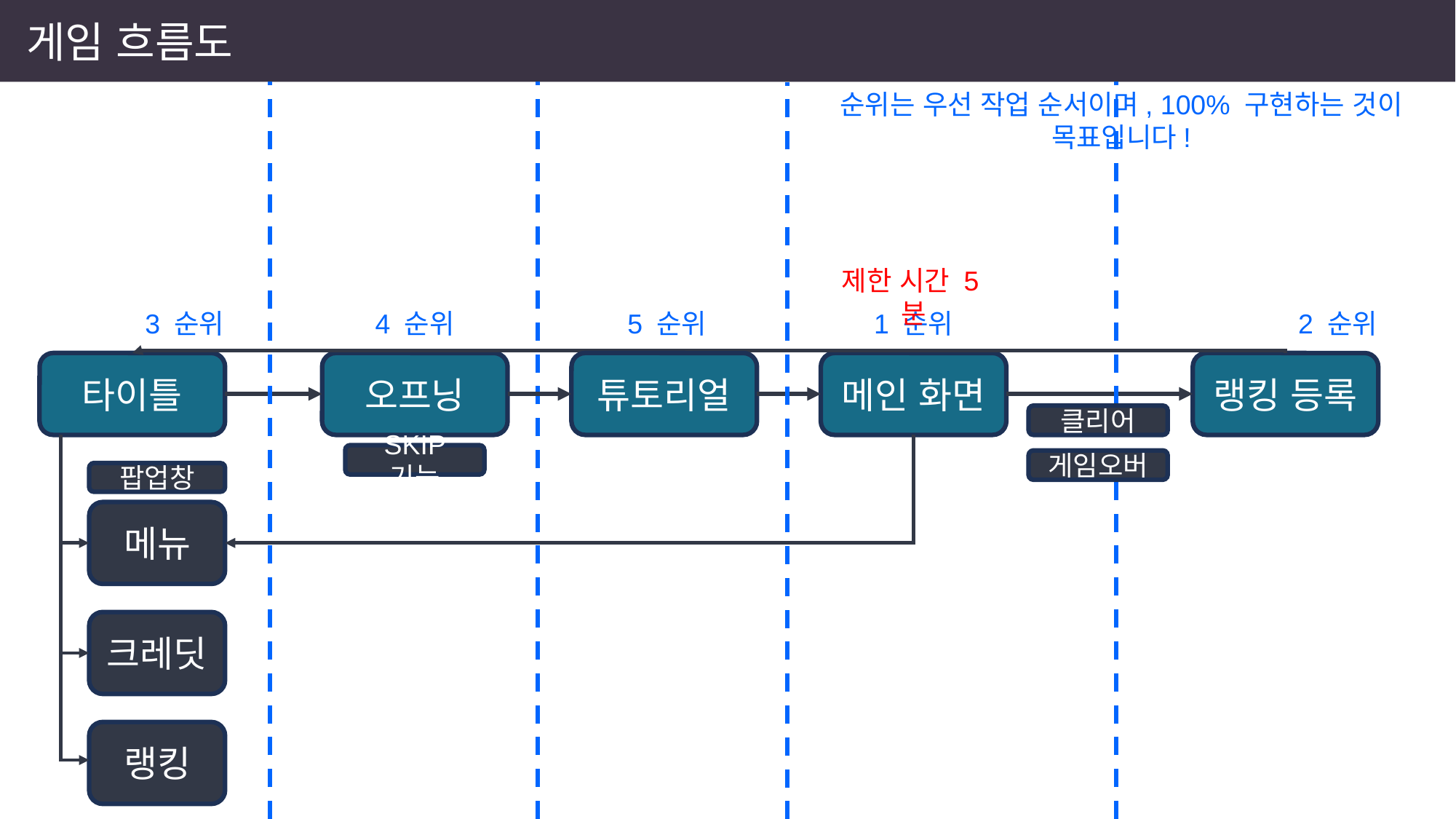

게임 흐름도
순위는 우선 작업 순서이며, 100% 구현하는 것이 목표입니다!
제한 시간 5분
3 순위
4 순위
5 순위
1 순위
2 순위
타이틀
오프닝
튜토리얼
메인 화면
랭킹 등록
클리어
SKIP 기능
게임오버
팝업창
메뉴
크레딧
랭킹